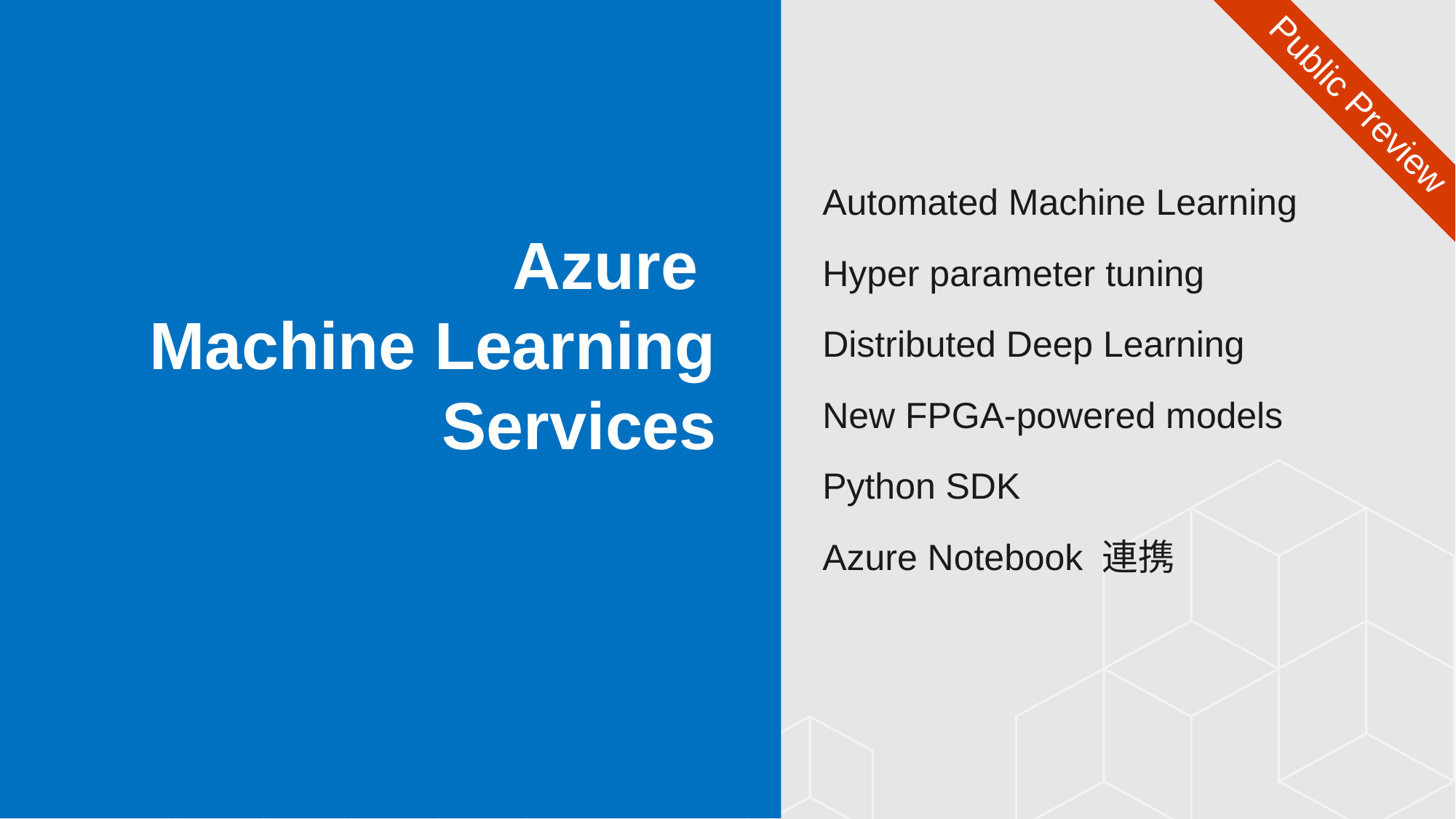

Public Preview
Automated Machine Learning
Hyper parameter tuning
Distributed Deep Learning
New FPGA-powered models
Python SDK
Azure Notebook 連携
Azure
Machine Learning Services